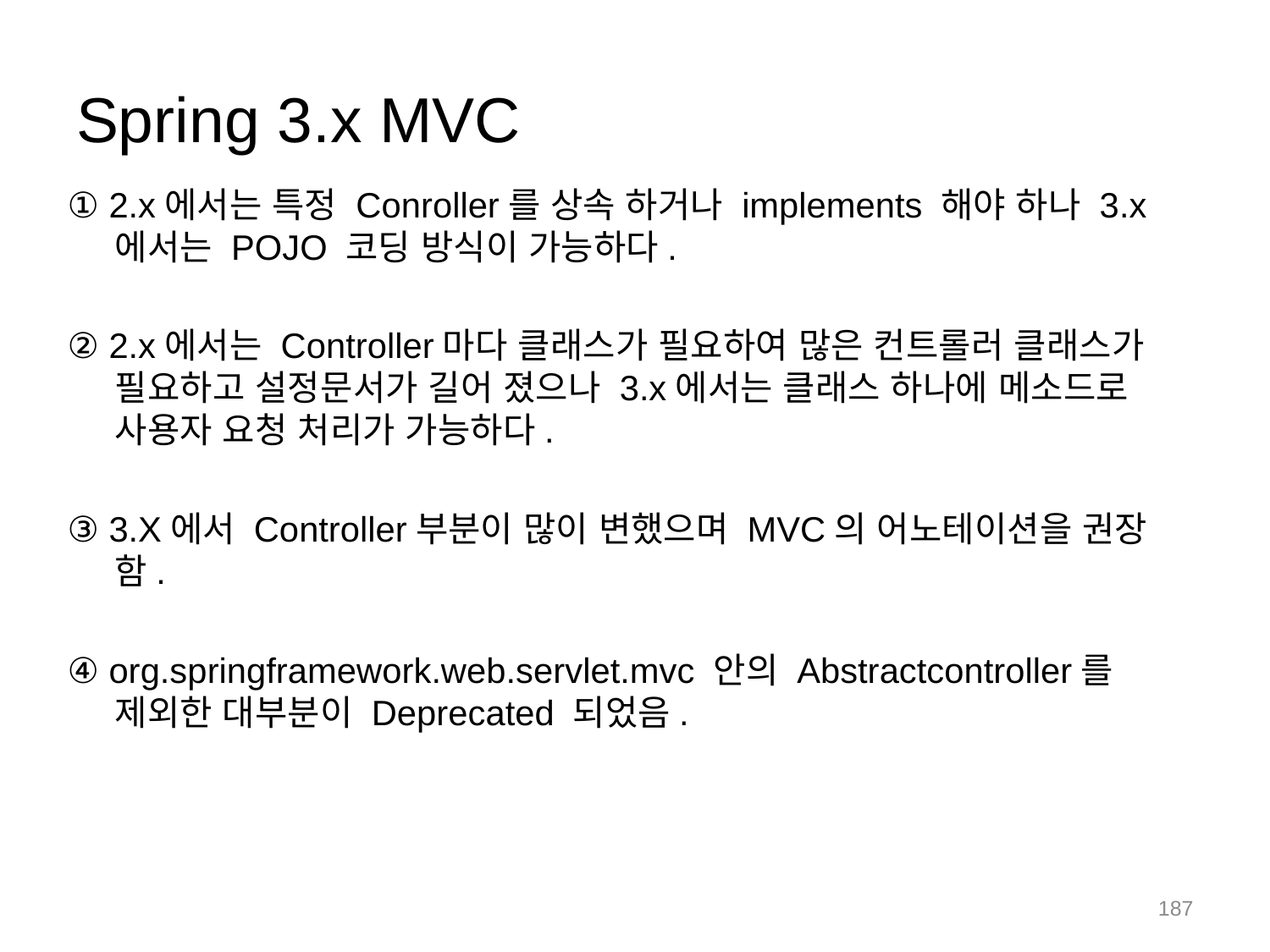

# Spring 3.x MVC
① 2.x에서는 특정 Conroller를 상속 하거나 implements 해야 하나 3.x에서는 POJO 코딩 방식이 가능하다.

② 2.x에서는 Controller마다 클래스가 필요하여 많은 컨트롤러 클래스가 필요하고 설정문서가 길어 졌으나 3.x에서는 클래스 하나에 메소드로 사용자 요청 처리가 가능하다.

③ 3.X에서 Controller부분이 많이 변했으며 MVC의 어노테이션을 권장함.

④ org.springframework.web.servlet.mvc 안의 Abstractcontroller를 제외한 대부분이 Deprecated 되었음.
187